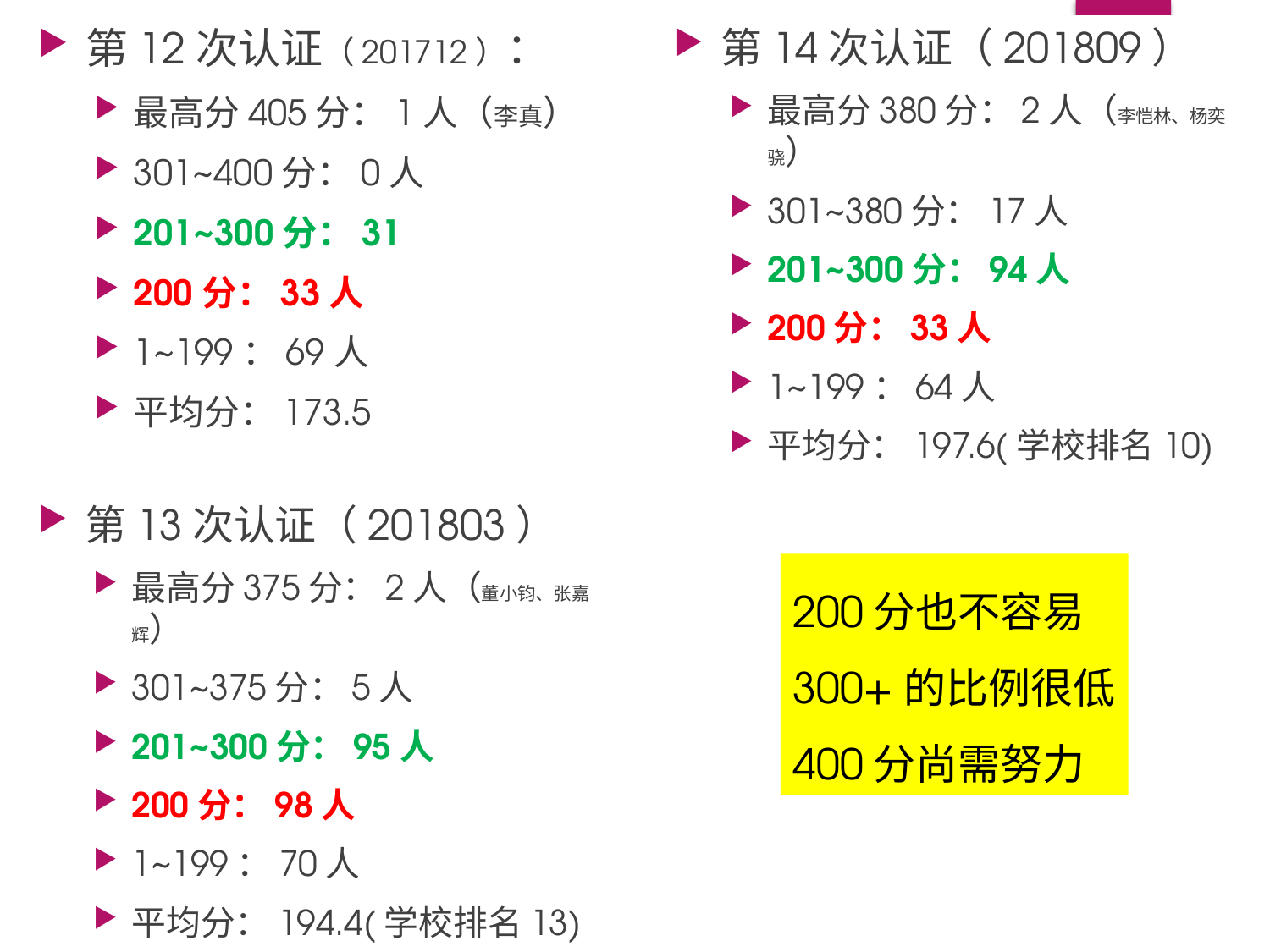

第12次认证（201712）：
最高分405分：1人（李真）
301~400分：0人
201~300分：31
200分：33人
1~199：69人
平均分：173.5
第14次认证（201809）
最高分380分：2人（李恺林、杨奕骁）
301~380分：17人
201~300分：94人
200分：33人
1~199：64人
平均分：197.6(学校排名10)

# CSP 200
第13次认证（201803）
最高分375分：2人（董小钧、张嘉辉）
301~375分：5人
201~300分：95人
200分：98人
1~199：70人
平均分：194.4(学校排名13)
200分也不容易
300+的比例很低
400分尚需努力